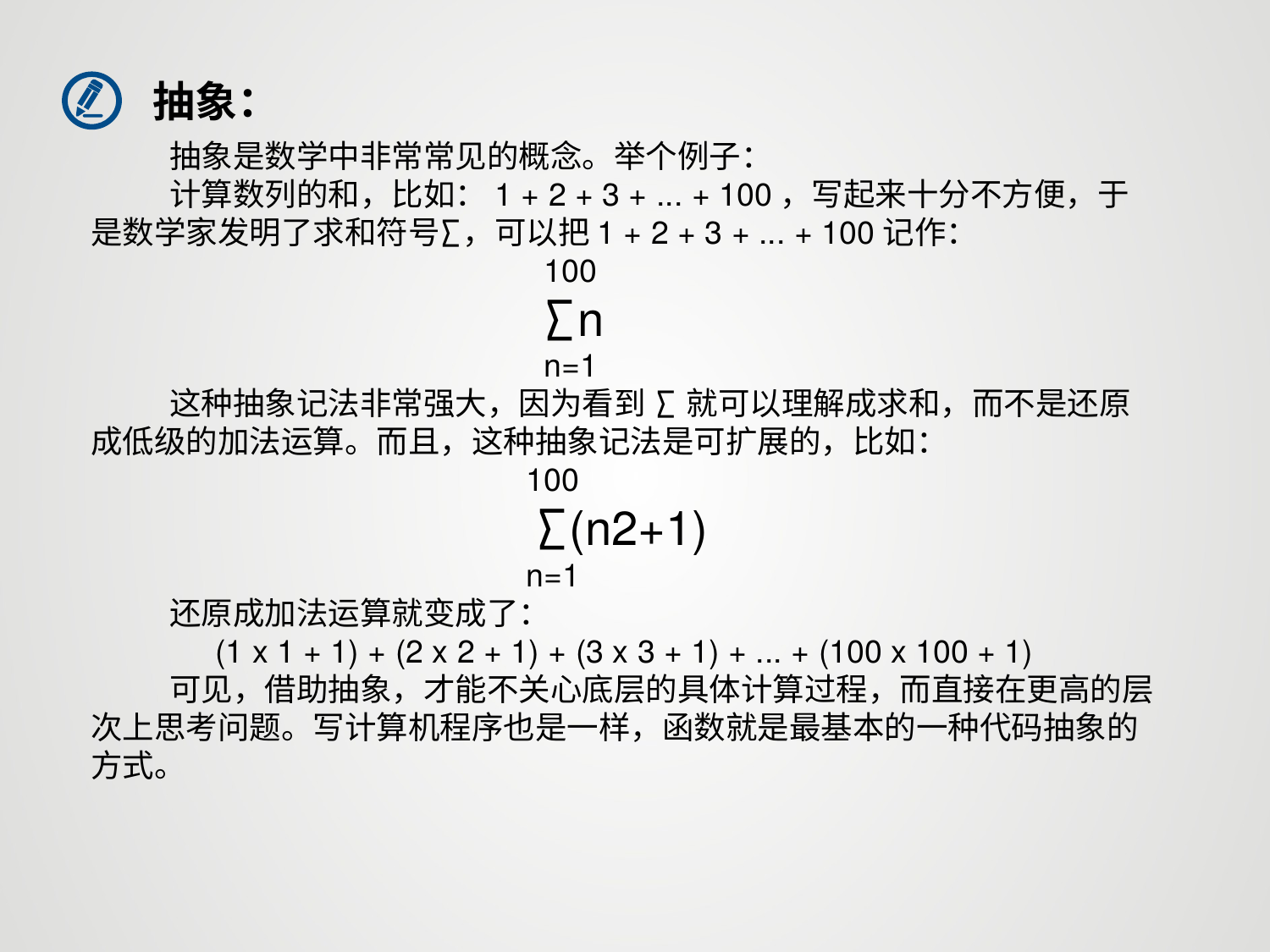

抽象：

        抽象是数学中非常常见的概念。举个例子：
        计算数列的和，比如：1 + 2 + 3 + ... + 100，写起来十分不方便，于是数学家发明了求和符号∑，可以把1 + 2 + 3 + ... + 100记作：
                                                   100
                                  ∑n
                                                   n=1
        这种抽象记法非常强大，因为看到 ∑ 就可以理解成求和，而不是还原成低级的加法运算。而且，这种抽象记法是可扩展的，比如：
                                                 100
                                                 ∑(n2+1)
                                                 n=1
        还原成加法运算就变成了：
              (1 x 1 + 1) + (2 x 2 + 1) + (3 x 3 + 1) + ... + (100 x 100 + 1)
        可见，借助抽象，才能不关心底层的具体计算过程，而直接在更高的层次上思考问题。写计算机程序也是一样，函数就是最基本的一种代码抽象的方式。